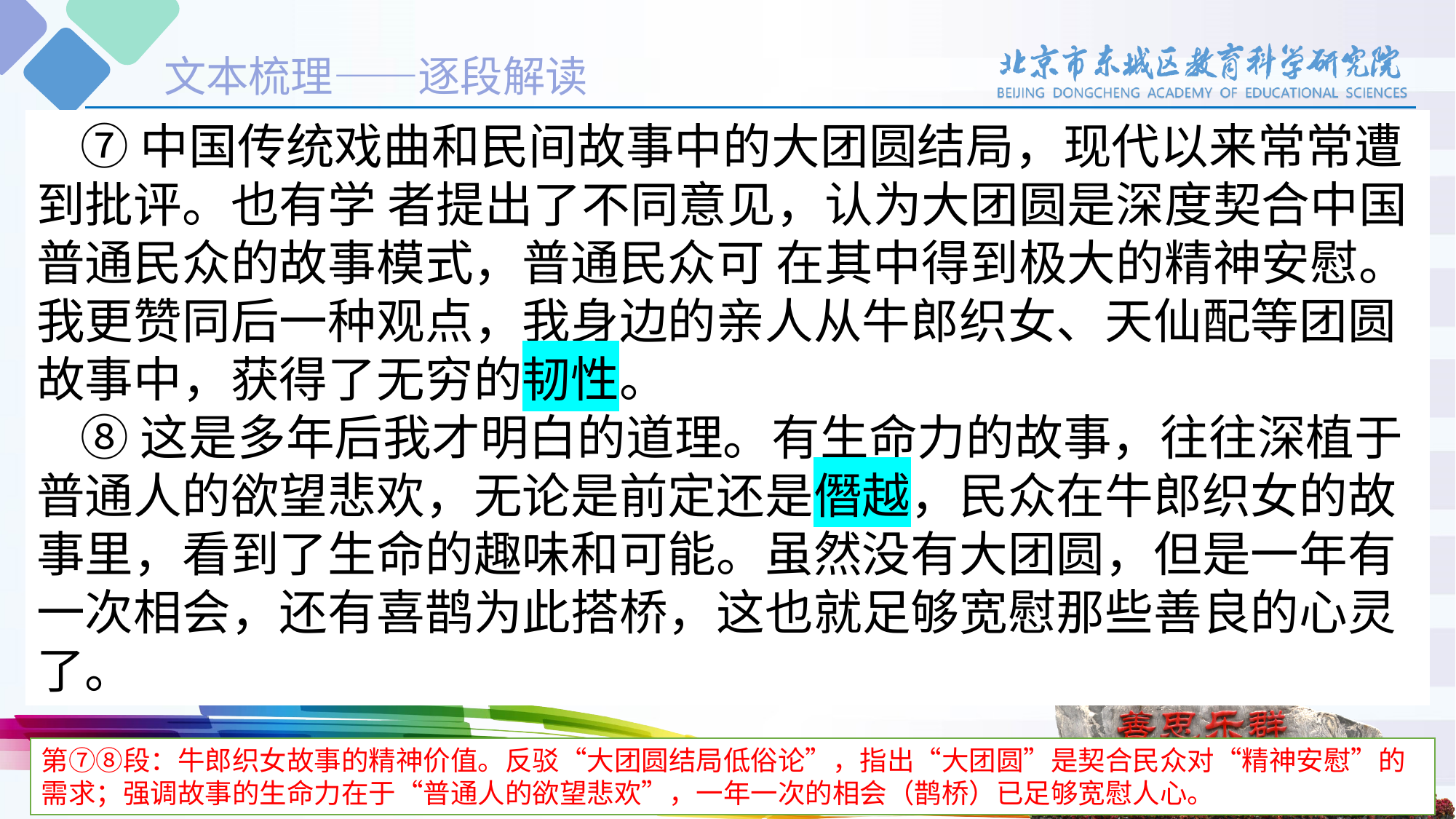

文本梳理——逐段解读
    ⑦中国传统戏曲和民间故事中的大团圆结局，现代以来常常遭到批评。也有学 者提出了不同意见，认为大团圆是深度契合中国普通民众的故事模式，普通民众可 在其中得到极大的精神安慰。我更赞同后一种观点，我身边的亲人从牛郎织女、天仙配等团圆故事中，获得了无穷的韧性。
    ⑧这是多年后我才明白的道理。有生命力的故事，往往深植于普通人的欲望悲欢，无论是前定还是僭越，民众在牛郎织女的故事里，看到了生命的趣味和可能。虽然没有大团圆，但是一年有一次相会，还有喜鹊为此搭桥，这也就足够宽慰那些善良的心灵了。

第⑦⑧段：牛郎织女故事的精神价值。反驳“大团圆结局低俗论”，指出“大团圆”是契合民众对“精神安慰”的需求；强调故事的生命力在于“普通人的欲望悲欢”，一年一次的相会（鹊桥）已足够宽慰人心。